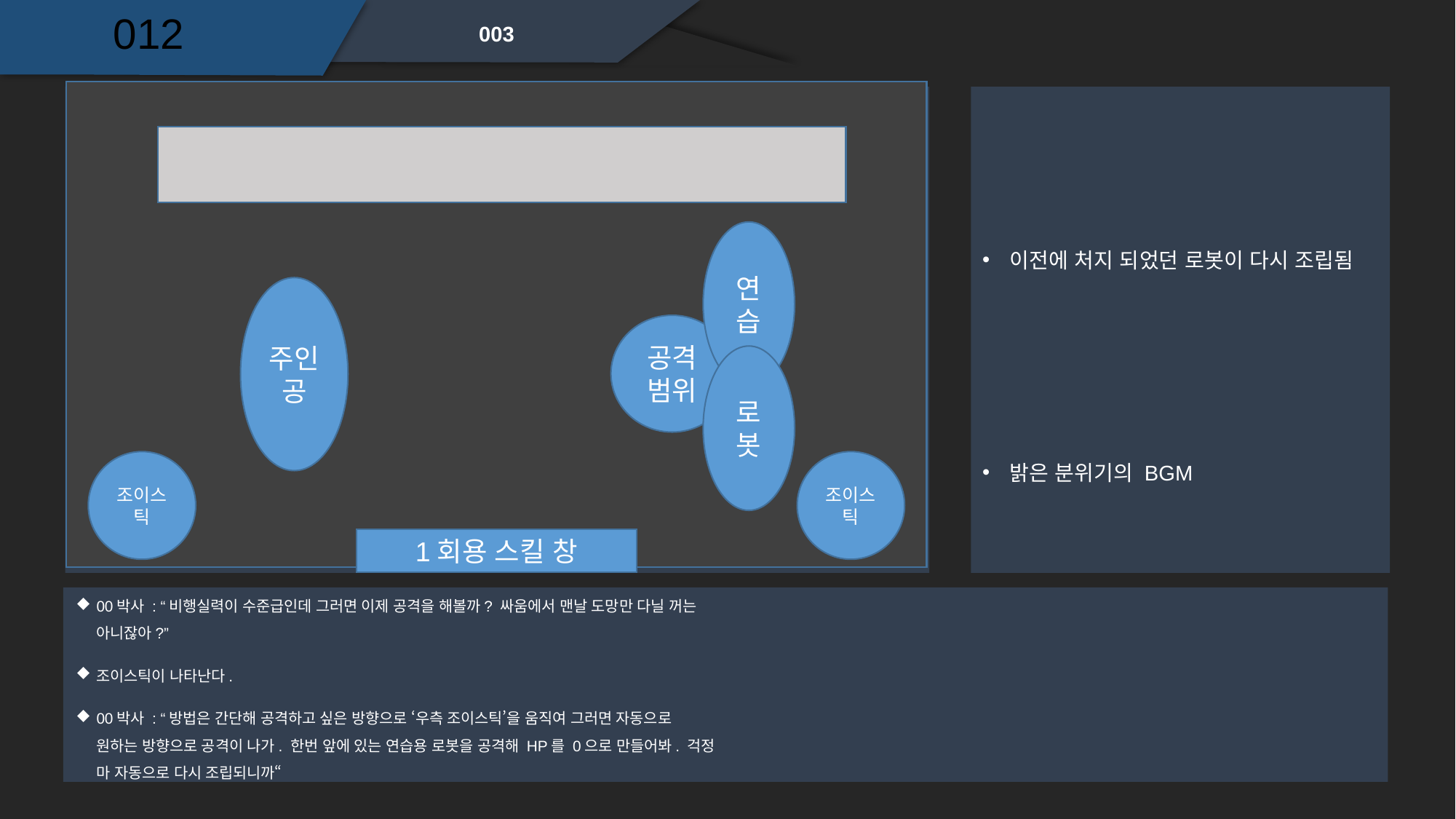

012
003

이전에 처지 되었던 로봇이 다시 조립됨
연습
주인공
공격범위
로봇
밝은 분위기의 BGM
조이스틱
조이스틱
1회용 스킬 창
00박사 : “비행실력이 수준급인데 그러면 이제 공격을 해볼까? 싸움에서 맨날 도망만 다닐 꺼는 아니잖아?”
조이스틱이 나타난다.
00박사 : “방법은 간단해 공격하고 싶은 방향으로 ‘우측 조이스틱’을 움직여 그러면 자동으로 원하는 방향으로 공격이 나가. 한번 앞에 있는 연습용 로봇을 공격해 HP를 0으로 만들어봐. 걱정 마 자동으로 다시 조립되니까“